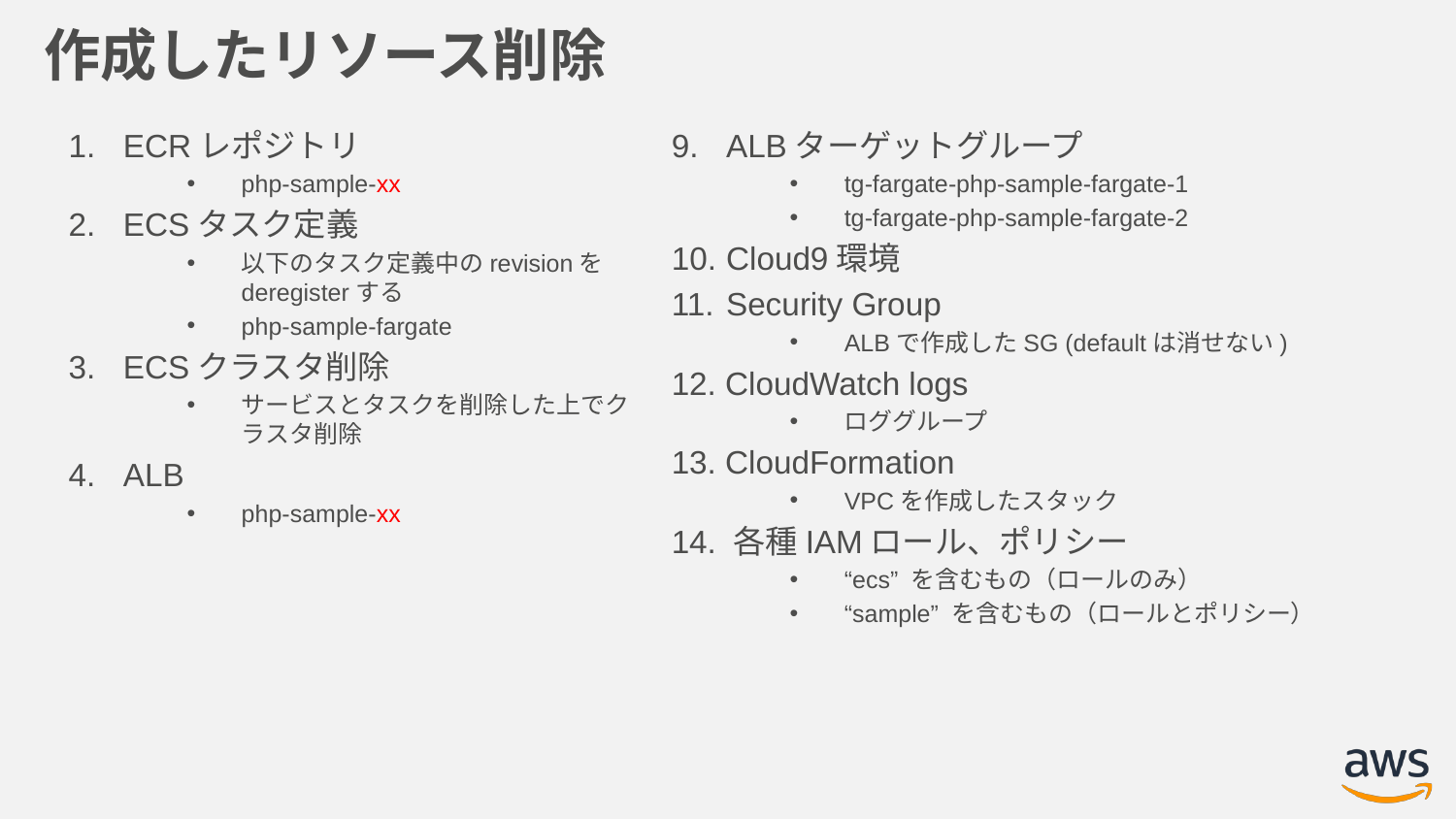

# 作成したリソース削除
ALBターゲットグループ
tg-fargate-php-sample-fargate-1
tg-fargate-php-sample-fargate-2
Cloud9環境
Security Group
ALBで作成したSG (defaultは消せない)
12. CloudWatch logs
ロググループ
13. CloudFormation
VPCを作成したスタック
14. 各種IAMロール、ポリシー
“ecs” を含むもの（ロールのみ）
“sample” を含むもの（ロールとポリシー）
ECRレポジトリ
php-sample-xx
ECSタスク定義
以下のタスク定義中のrevisionをderegisterする
php-sample-fargate
ECSクラスタ削除
サービスとタスクを削除した上でクラスタ削除
ALB
php-sample-xx